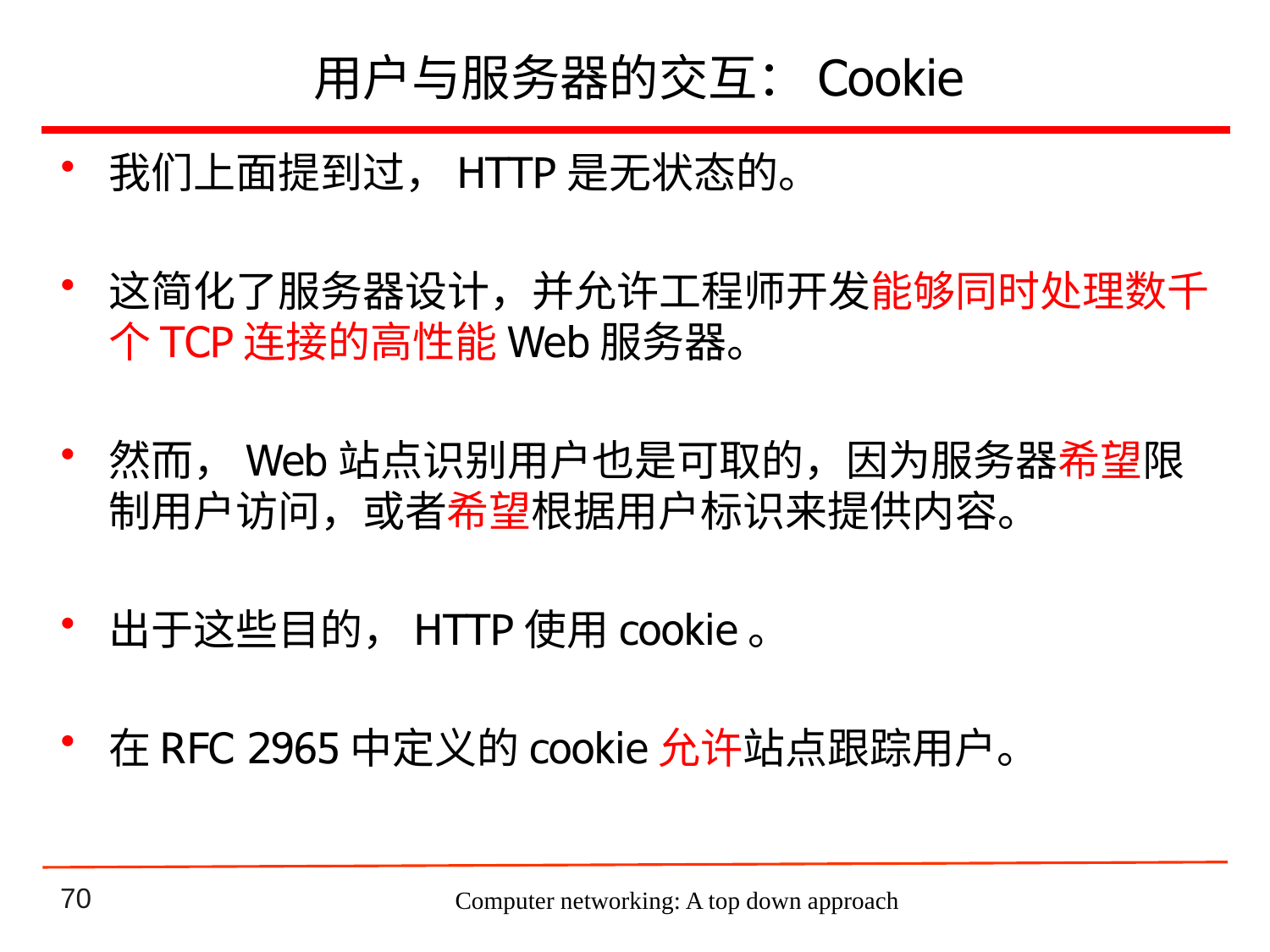

# 用户与服务器的交互：Cookie
我们上面提到过，HTTP是无状态的。

这简化了服务器设计，并允许工程师开发能够同时处理数千个TCP连接的高性能Web服务器。

然而，Web站点识别用户也是可取的，因为服务器希望限制用户访问，或者希望根据用户标识来提供内容。

出于这些目的，HTTP使用cookie。

在RFC 2965中定义的cookie允许站点跟踪用户。

Computer networking: A top down approach